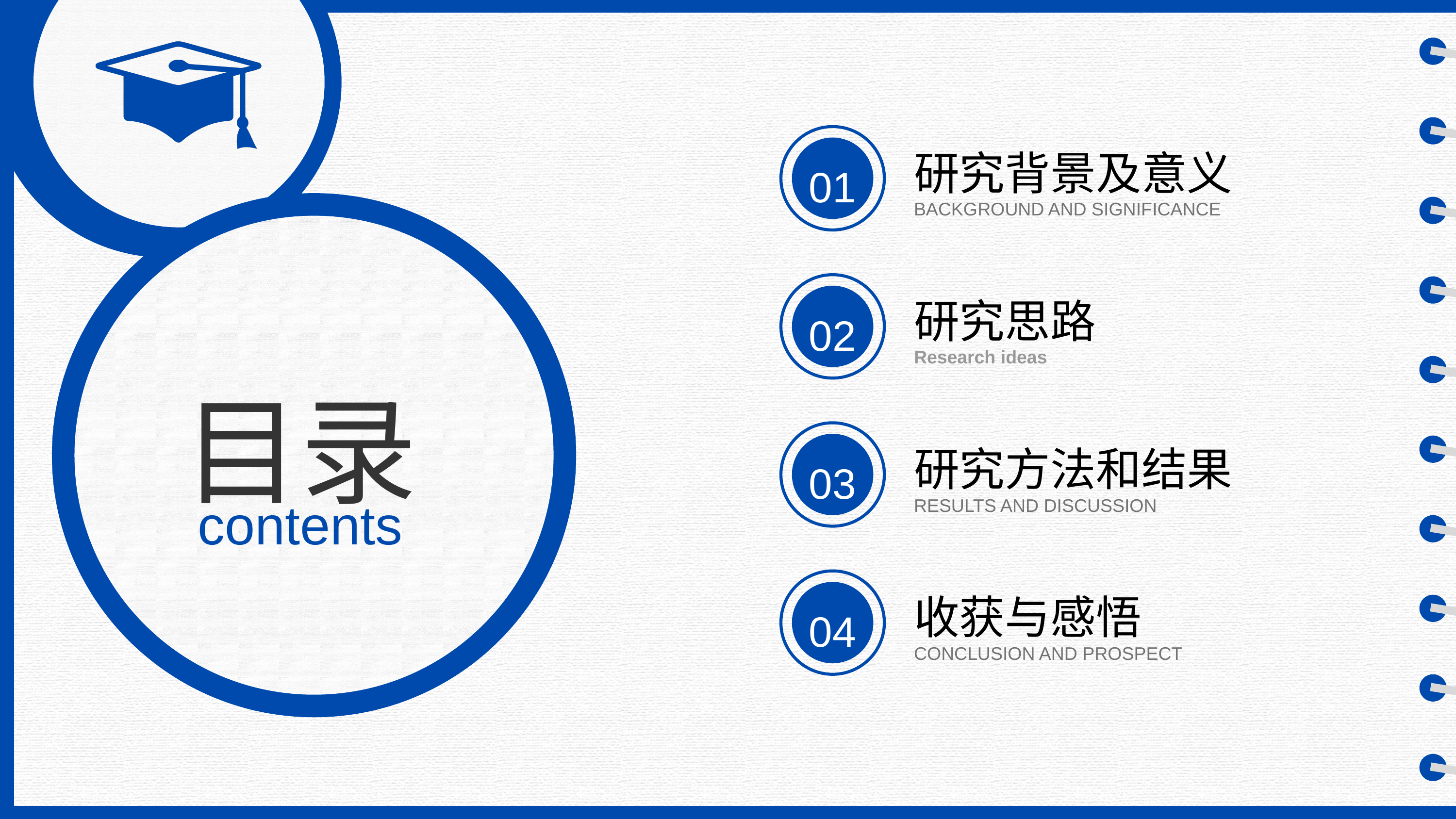

研究背景及意义

01
BACKGROUND AND SIGNIFICANCE

研究思路

02
Research ideas

目录
contents

研究方法和结果

03
RESULTS AND DISCUSSION

收获与感悟

04
CONCLUSION AND PROSPECT